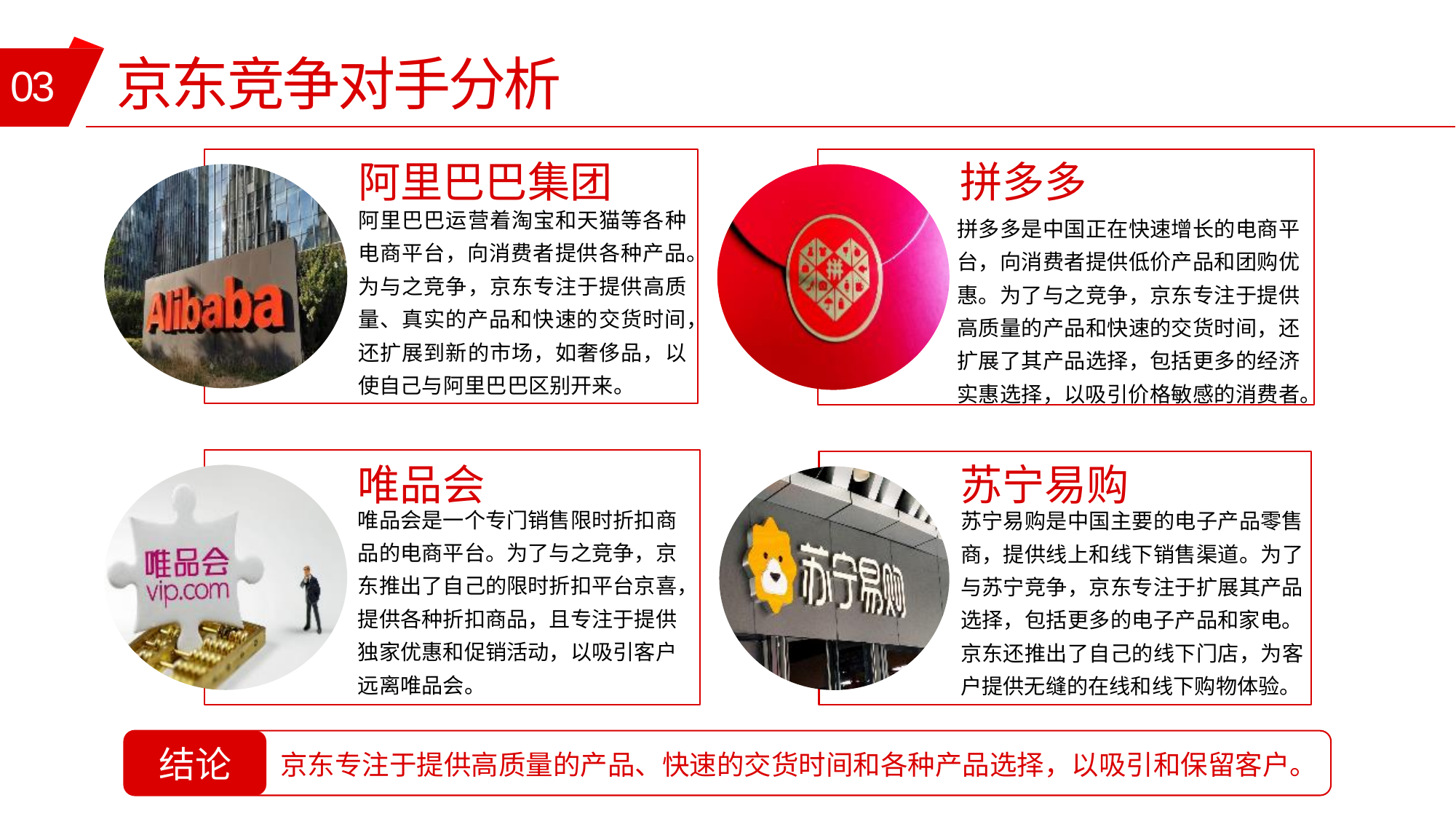

03
京东竞争对手分析

阿里巴巴集团

阿里巴巴运营着淘宝和天猫等各种电商平台，向消费者提供各种产品。为与之竞争，京东专注于提供高质量、真实的产品和快速的交货时间，还扩展到新的市场，如奢侈品，以使自己与阿里巴巴区别开来。

拼多多

拼多多是中国正在快速增长的电商平台，向消费者提供低价产品和团购优惠。为了与之竞争，京东专注于提供高质量的产品和快速的交货时间，还扩展了其产品选择，包括更多的经济实惠选择，以吸引价格敏感的消费者。

唯品会

唯品会是一个专门销售限时折扣商品的电商平台。为了与之竞争，京东推出了自己的限时折扣平台京喜，提供各种折扣商品，且专注于提供独家优惠和促销活动，以吸引客户远离唯品会。

苏宁易购

苏宁易购是中国主要的电子产品零售商，提供线上和线下销售渠道。为了与苏宁竞争，京东专注于扩展其产品选择，包括更多的电子产品和家电。京东还推出了自己的线下门店，为客户提供无缝的在线和线下购物体验。

结论

京东专注于提供高质量的产品、快速的交货时间和各种产品选择，以吸引和保留客户。